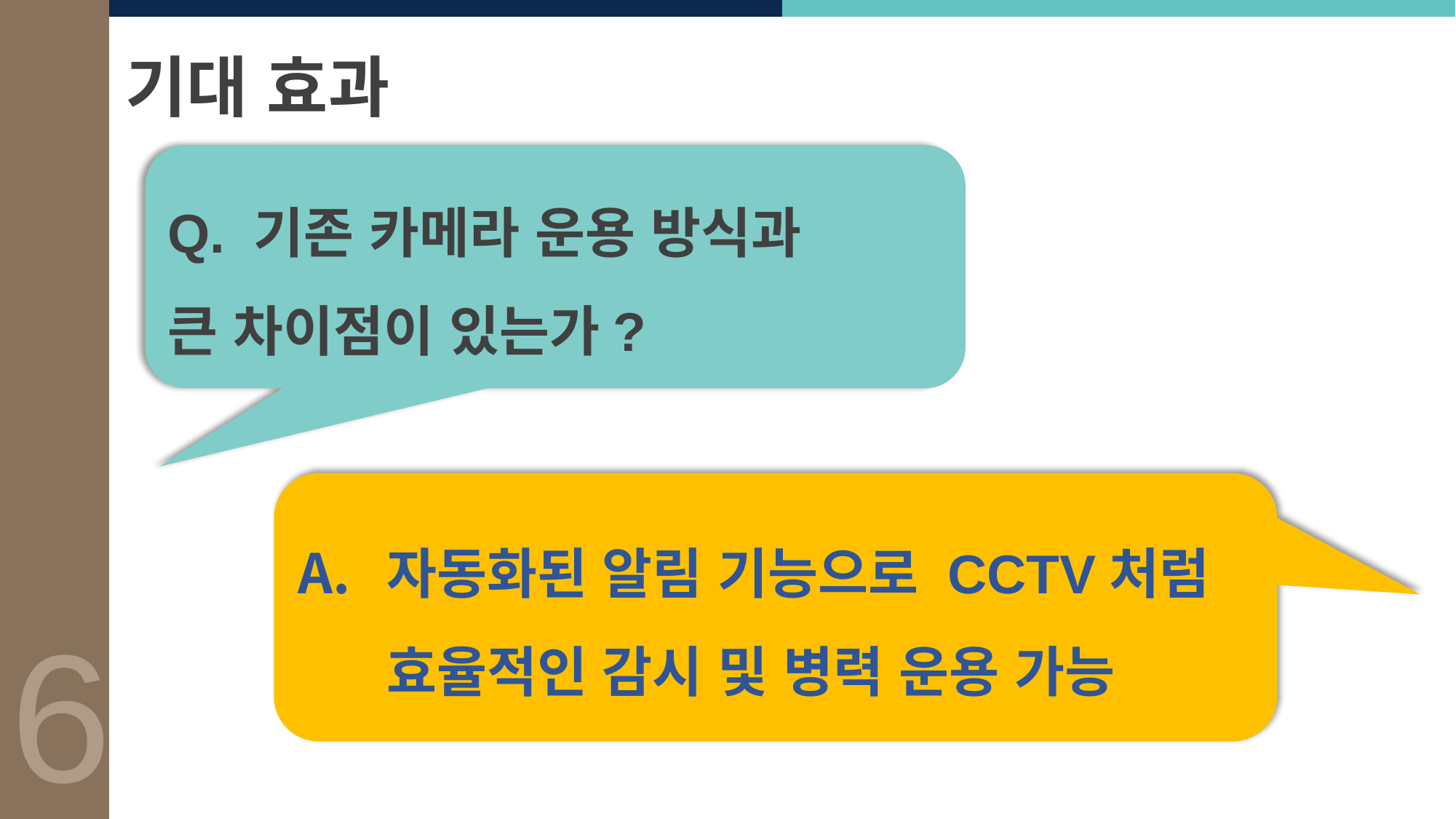

기대 효과

6
Q. 기존 카메라 운용 방식과
큰 차이점이 있는가?
자동화된 알림 기능으로 CCTV처럼 효율적인 감시 및 병력 운용 가능